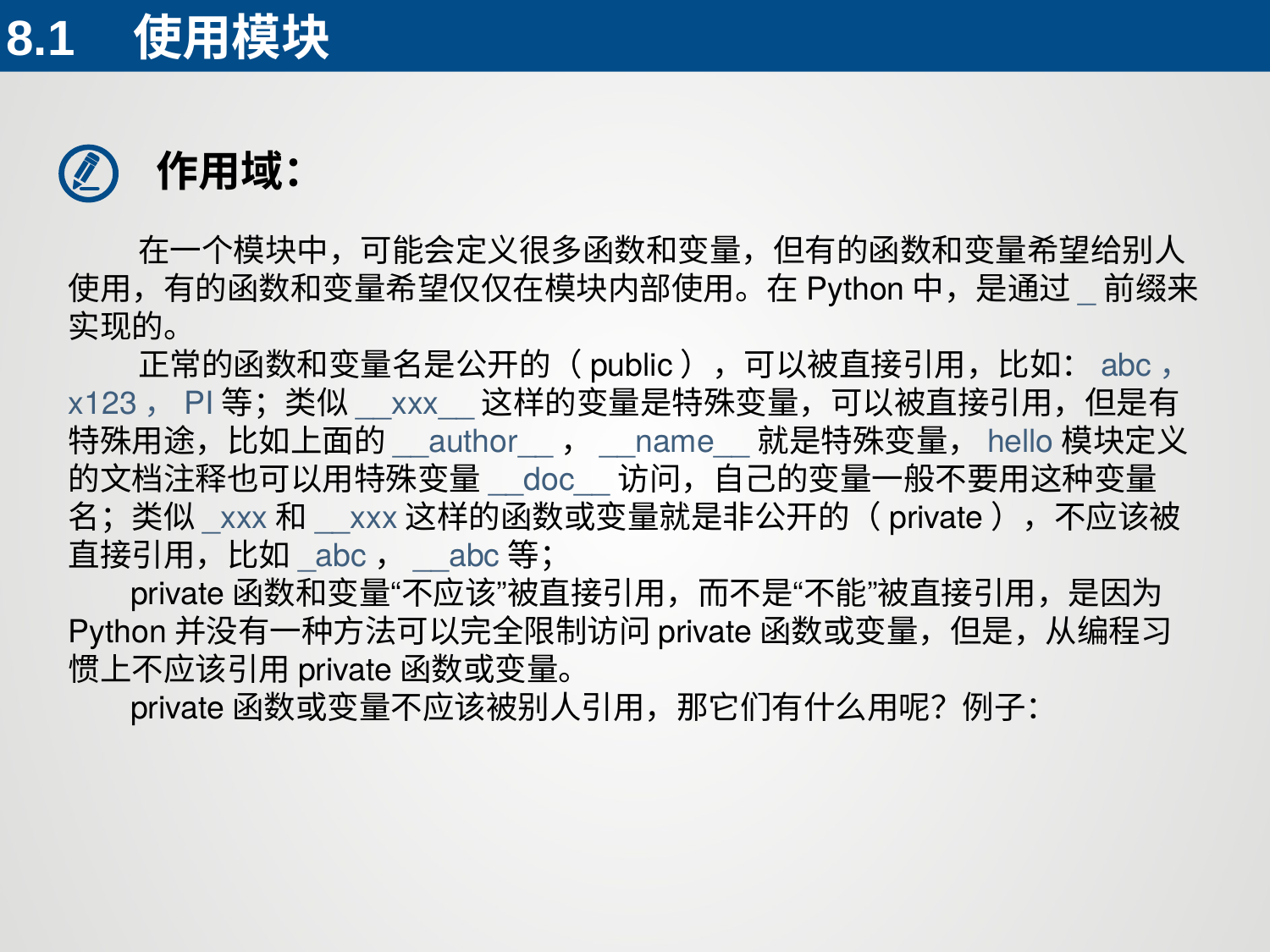

8.1	使用模块
作用域：

       在一个模块中，可能会定义很多函数和变量，但有的函数和变量希望给别人使用，有的函数和变量希望仅仅在模块内部使用。在Python中，是通过_前缀来实现的。
       正常的函数和变量名是公开的（public），可以被直接引用，比如：abc，x123，PI等；类似__xxx__这样的变量是特殊变量，可以被直接引用，但是有特殊用途，比如上面的__author__，__name__就是特殊变量，hello模块定义的文档注释也可以用特殊变量__doc__访问，自己的变量一般不要用这种变量名；类似_xxx和__xxx这样的函数或变量就是非公开的（private），不应该被直接引用，比如_abc，__abc等；
       private函数和变量“不应该”被直接引用，而不是“不能”被直接引用，是因为Python并没有一种方法可以完全限制访问private函数或变量，但是，从编程习惯上不应该引用private函数或变量。
       private函数或变量不应该被别人引用，那它们有什么用呢？例子：